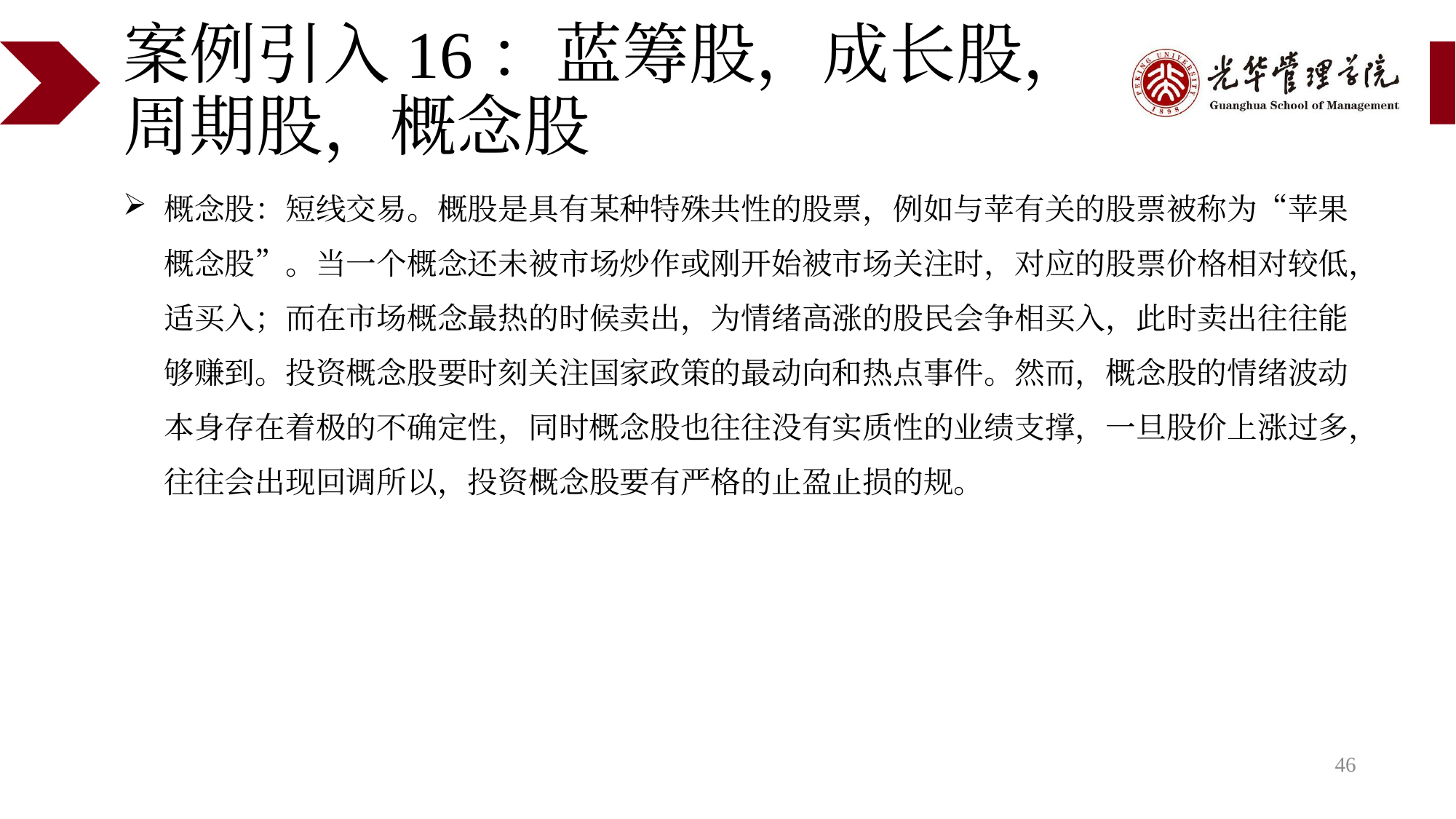

# 案例引入16：蓝筹股，成长股，周期股，概念股
概念股：短线交易。概股是具有某种特殊共性的股票，例如与苹有关的股票被称为“苹果概念股”。当一个概念还未被市场炒作或刚开始被市场关注时，对应的股票价格相对较低，适买入；而在市场概念最热的时候卖出，为情绪高涨的股民会争相买入，此时卖出往往能够赚到。投资概念股要时刻关注国家政策的最动向和热点事件。然而，概念股的情绪波动本身存在着极的不确定性，同时概念股也往往没有实质性的业绩支撑，一旦股价上涨过多，往往会出现回调所以，投资概念股要有严格的止盈止损的规。
46